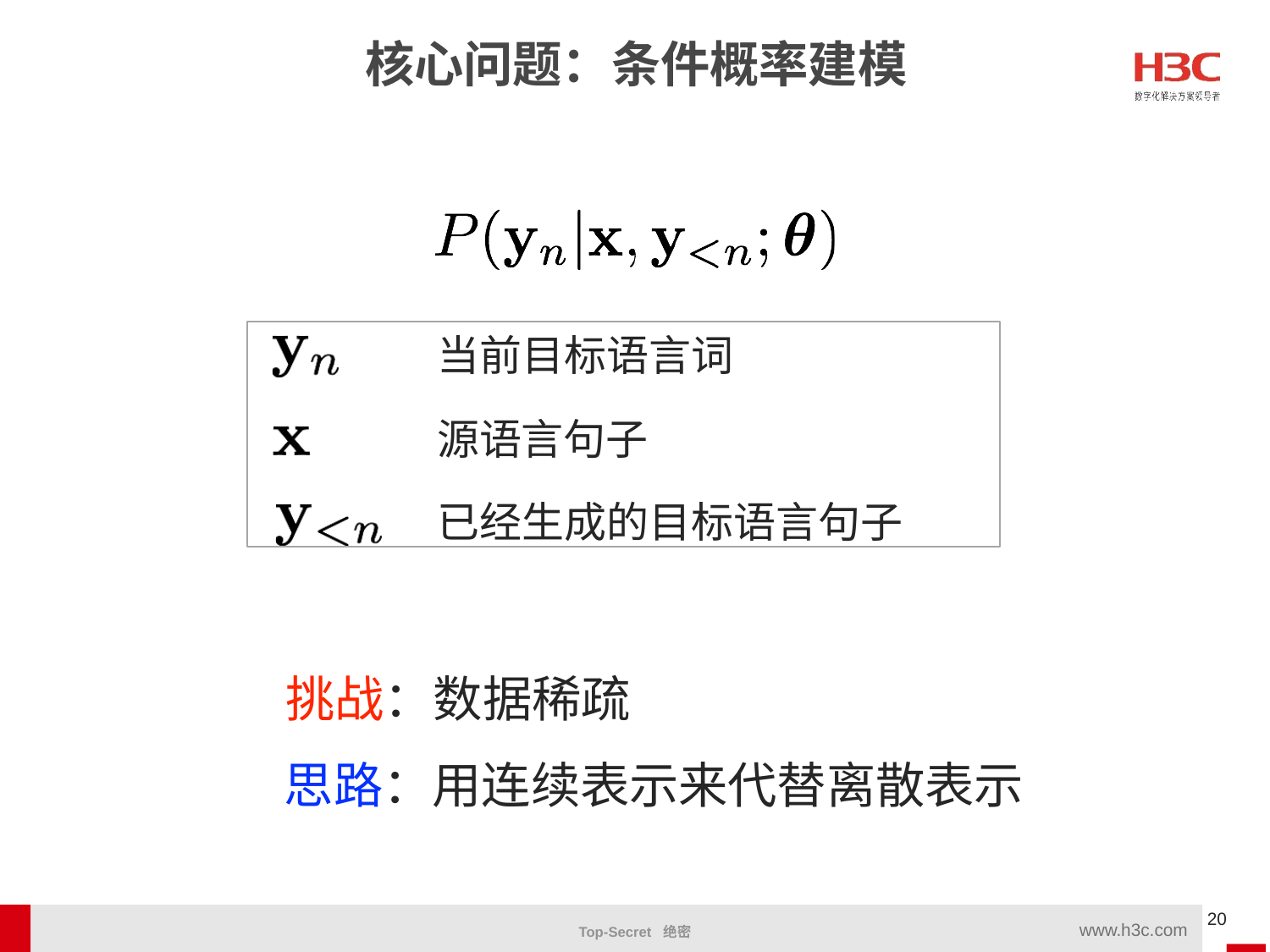

核心问题：条件概率建模

当前目标语言词
源语言句子
已经生成的目标语言句子

挑战：数据稀疏
思路：用连续表示来代替离散表示